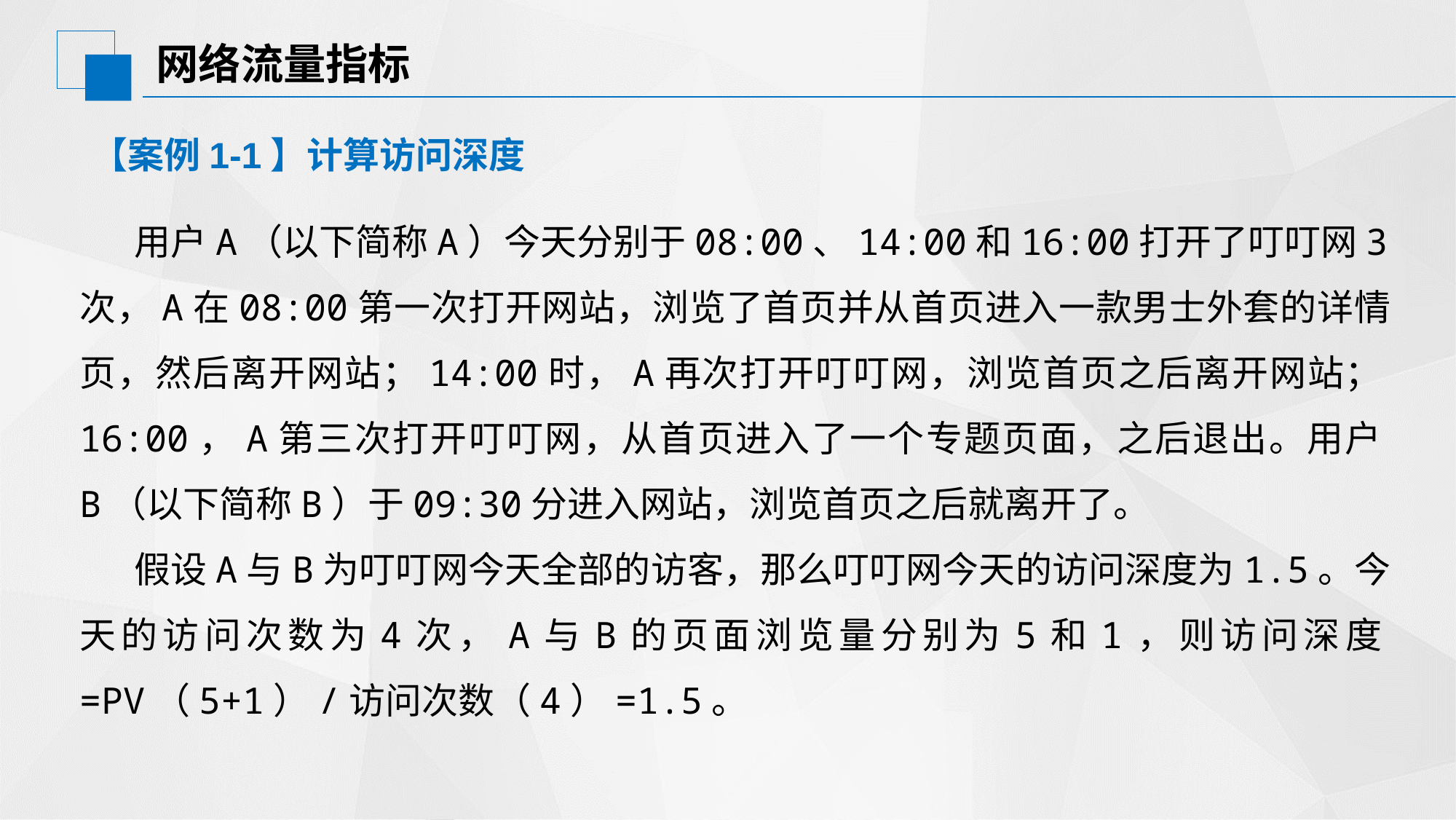

# 网络流量指标
【案例1-1】计算访问深度
用户A（以下简称A）今天分别于08:00、14:00和16:00打开了叮叮网3次，A在08:00第一次打开网站，浏览了首页并从首页进入一款男士外套的详情页，然后离开网站；14:00时，A再次打开叮叮网，浏览首页之后离开网站；16:00，A第三次打开叮叮网，从首页进入了一个专题页面，之后退出。用户B（以下简称B）于09:30分进入网站，浏览首页之后就离开了。
假设A与B为叮叮网今天全部的访客，那么叮叮网今天的访问深度为1.5。今天的访问次数为4次，A与B的页面浏览量分别为5和1，则访问深度=PV（5+1）/访问次数（4）=1.5。